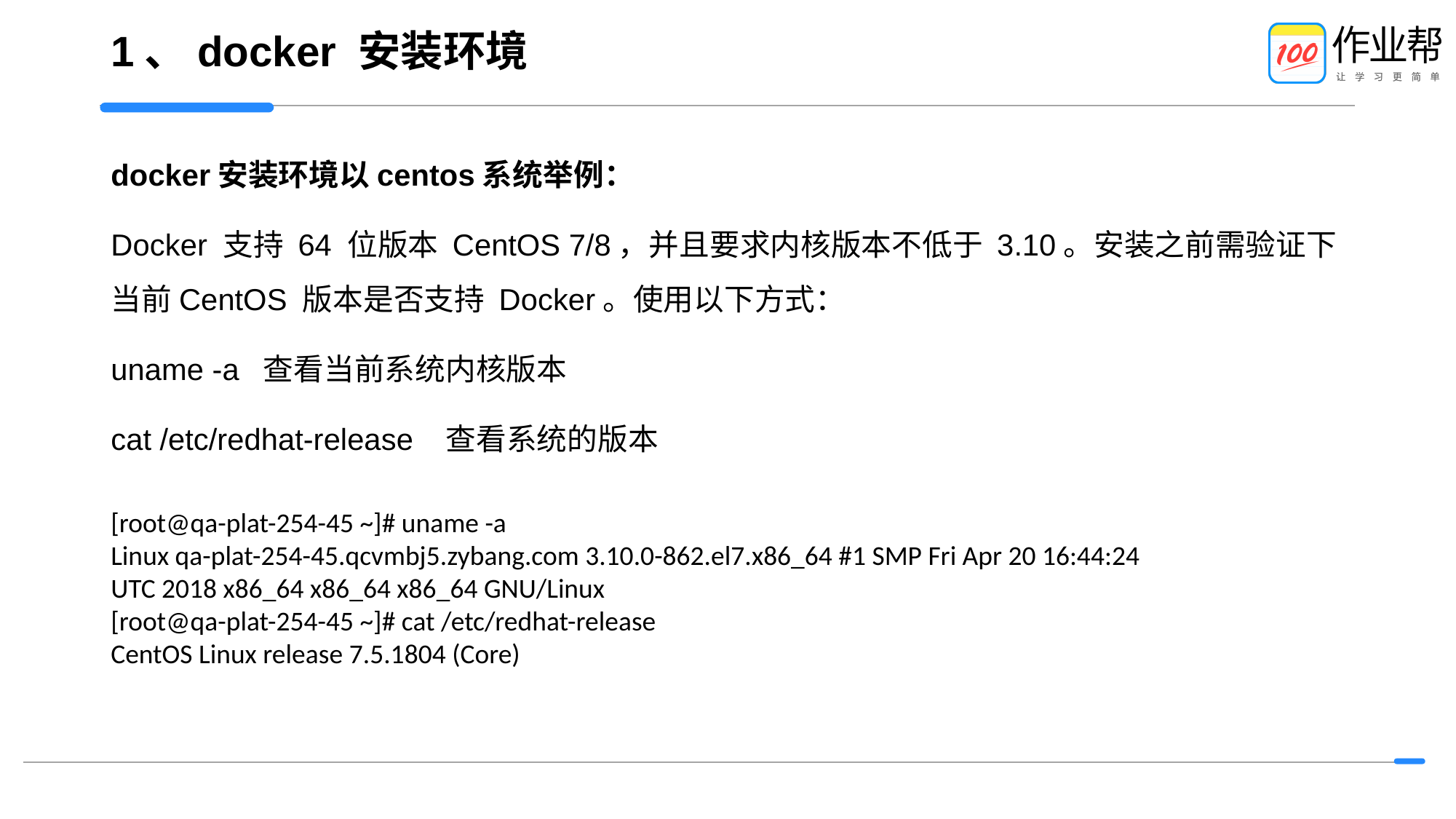

# 1、docker 安装环境
docker安装环境以centos系统举例：
Docker 支持 64 位版本 CentOS 7/8，并且要求内核版本不低于 3.10。安装之前需验证下当前CentOS 版本是否支持 Docker。使用以下方式：
uname -a  查看当前系统内核版本
cat /etc/redhat-release   查看系统的版本

[root@qa-plat-254-45 ~]# uname -a
Linux qa-plat-254-45.qcvmbj5.zybang.com 3.10.0-862.el7.x86_64 #1 SMP Fri Apr 20 16:44:24 UTC 2018 x86_64 x86_64 x86_64 GNU/Linux
[root@qa-plat-254-45 ~]# cat /etc/redhat-release
CentOS Linux release 7.5.1804 (Core)